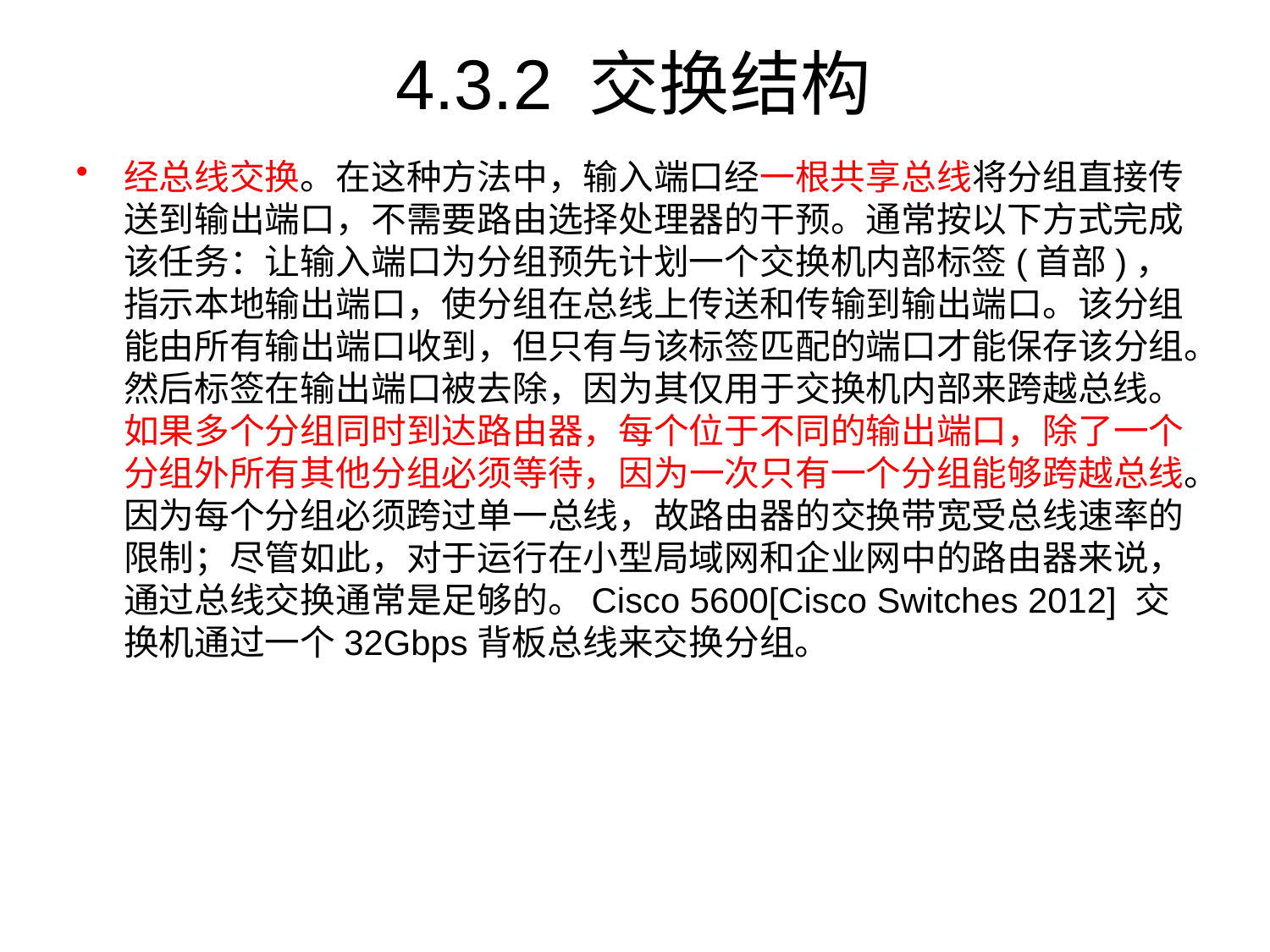

# 4.3.2 交换结构
经总线交换。在这种方法中，输入端口经一根共享总线将分组直接传送到输出端口，不需要路由选择处理器的干预。通常按以下方式完成该任务：让输入端口为分组预先计划一个交换机内部标签(首部)，指示本地输出端口，使分组在总线上传送和传输到输出端口。该分组能由所有输出端口收到，但只有与该标签匹配的端口才能保存该分组。然后标签在输出端口被去除，因为其仅用于交换机内部来跨越总线。如果多个分组同时到达路由器，每个位于不同的输出端口，除了一个分组外所有其他分组必须等待，因为一次只有一个分组能够跨越总线。因为每个分组必须跨过单一总线，故路由器的交换带宽受总线速率的限制；尽管如此，对于运行在小型局域网和企业网中的路由器来说，通过总线交换通常是足够的。Cisco 5600[Cisco Switches 2012] 交换机通过一个32Gbps背板总线来交换分组。